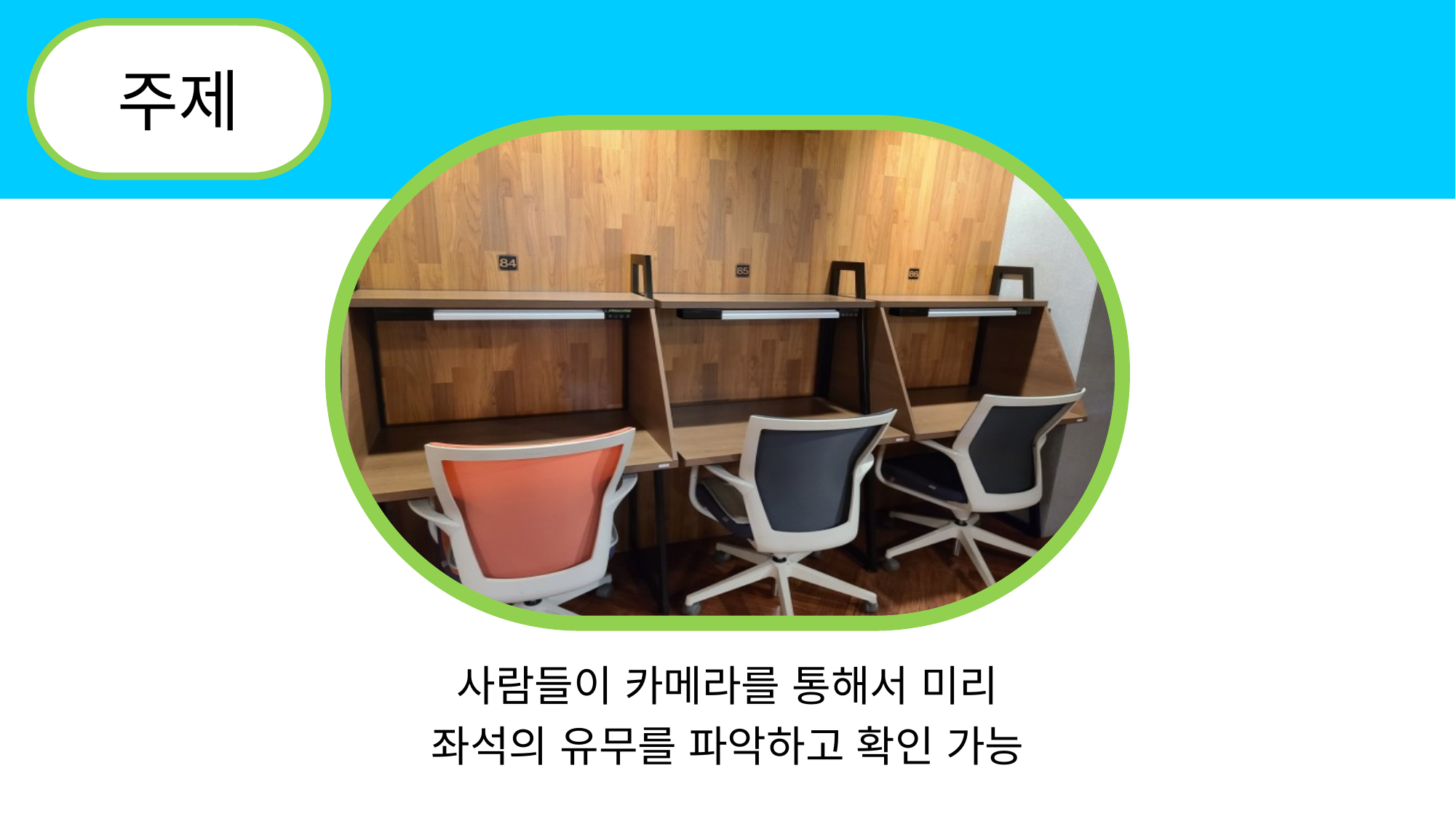

주제

사람들이 카메라를 통해서 미리
좌석의 유무를 파악하고 확인 가능